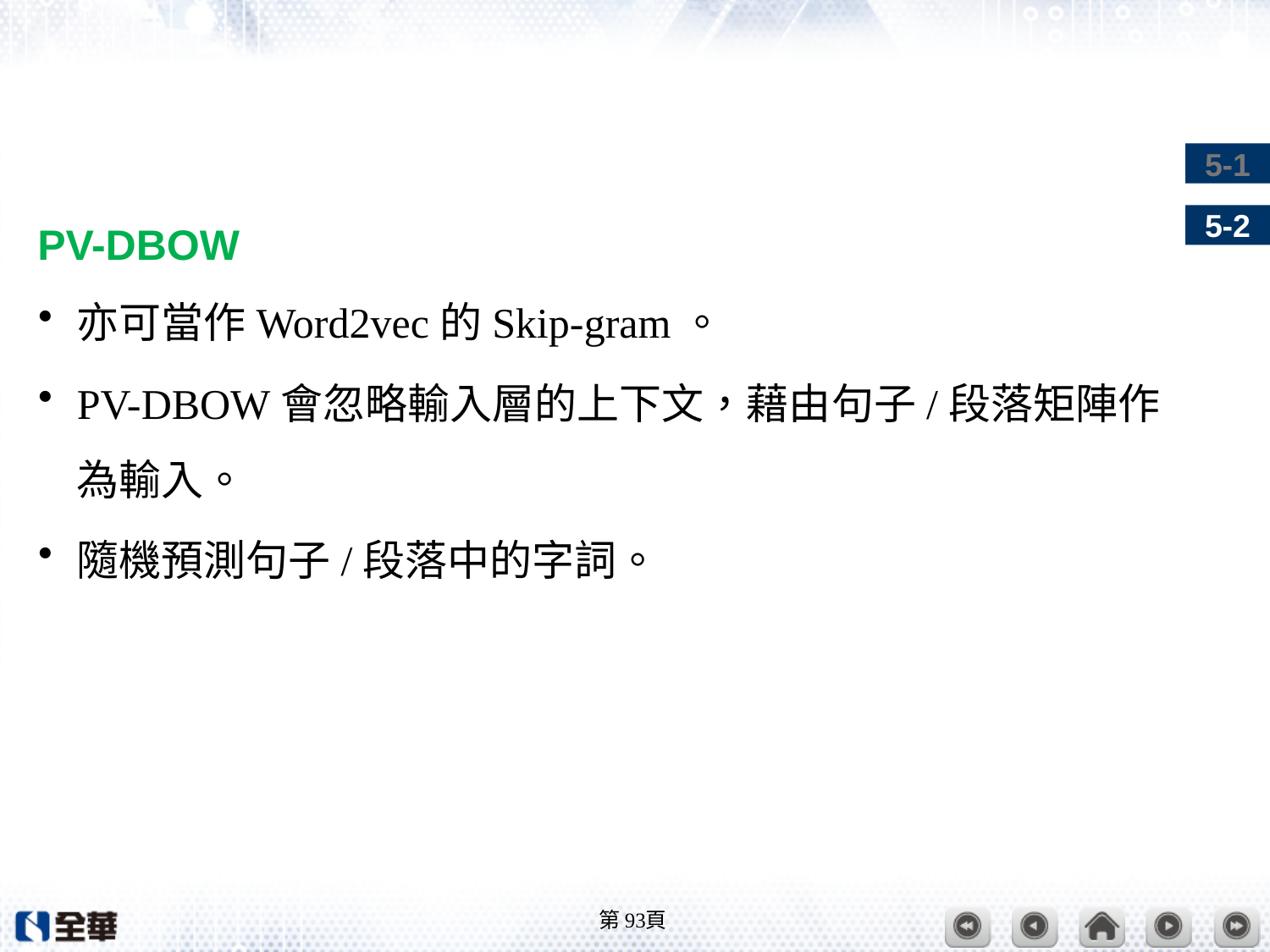

#
PV-DBOW
亦可當作Word2vec的Skip-gram。
PV-DBOW會忽略輸入層的上下文，藉由句子/段落矩陣作為輸入。
隨機預測句子/段落中的字詞。